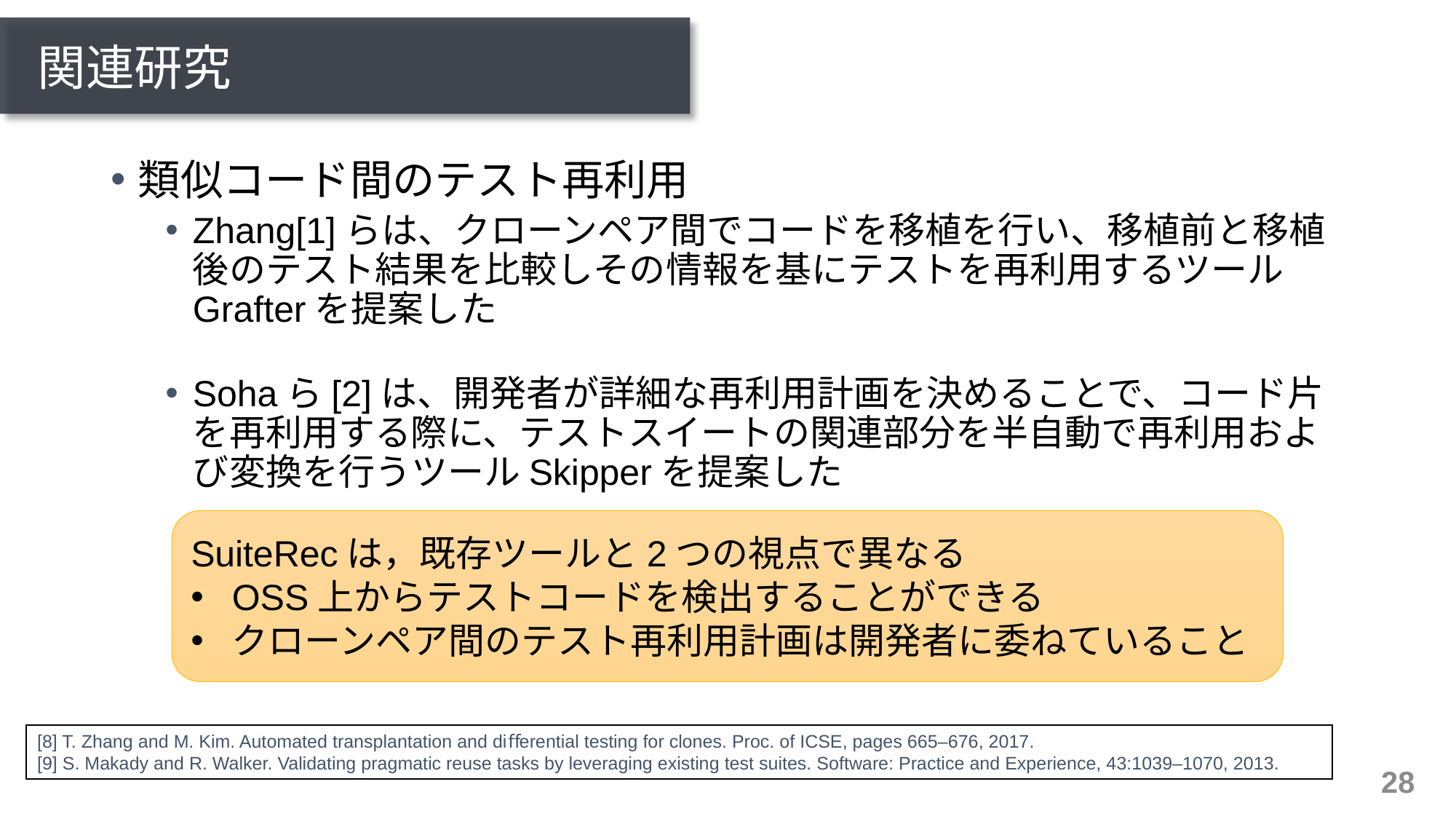

# 関連研究
類似コード間のテスト再利用
Zhang[1]らは、クローンペア間でコードを移植を行い、移植前と移植後のテスト結果を比較しその情報を基にテストを再利用するツールGrafterを提案した

Sohaら[2]は、開発者が詳細な再利用計画を決めることで、コード片を再利用する際に、テストスイートの関連部分を半自動で再利用および変換を行うツールSkipperを提案した

SuiteRecは，既存ツールと2つの視点で異なる
OSS上からテストコードを検出することができる
クローンペア間のテスト再利用計画は開発者に委ねていること
[8] T. Zhang and M. Kim. Automated transplantation and diﬀerential testing for clones. Proc. of ICSE, pages 665–676, 2017.
[9] S. Makady and R. Walker. Validating pragmatic reuse tasks by leveraging existing test suites. Software: Practice and Experience, 43:1039–1070, 2013.